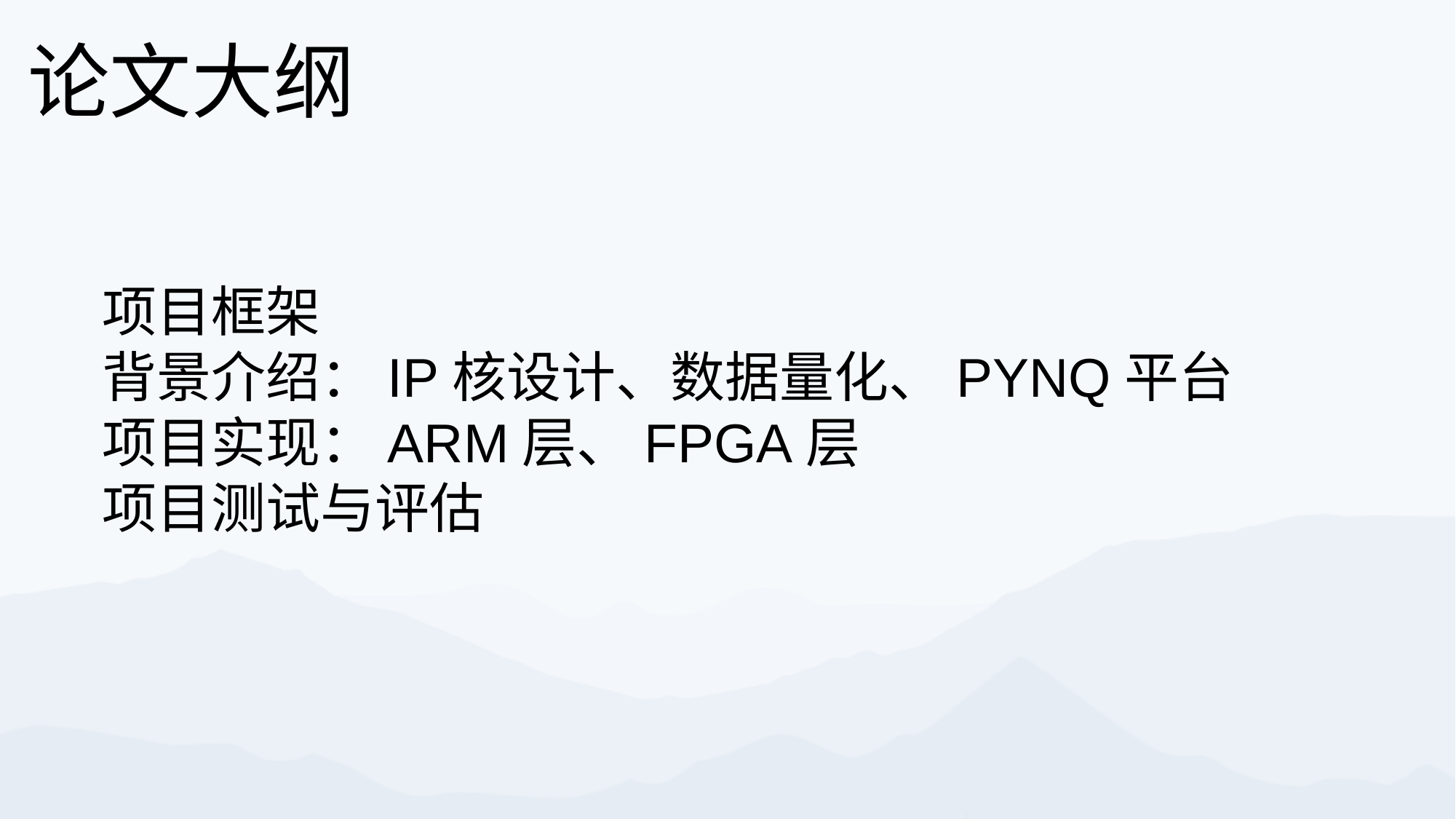

论文大纲
项目框架
背景介绍：IP核设计、数据量化、PYNQ平台
项目实现：ARM层、FPGA层
项目测试与评估